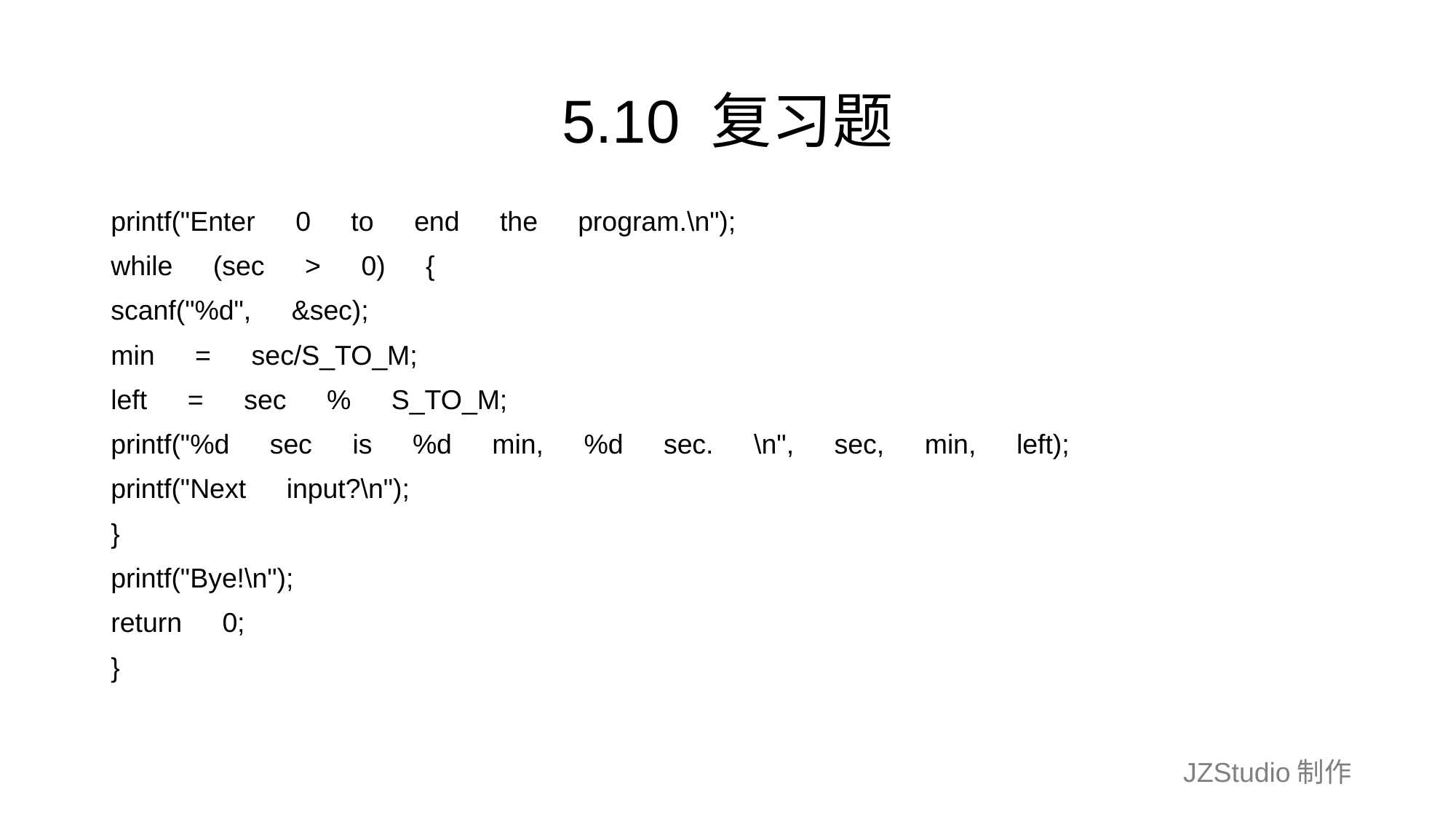

# 5.10 复习题
printf("Enter　0　to　end　the　program.\n");
while　(sec　>　0)　{
scanf("%d",　&sec);
min　=　sec/S_TO_M;
left　=　sec　%　S_TO_M;
printf("%d　sec　is　%d　min,　%d　sec.　\n",　sec,　min,　left);
printf("Next　input?\n");
}
printf("Bye!\n");
return　0;
}